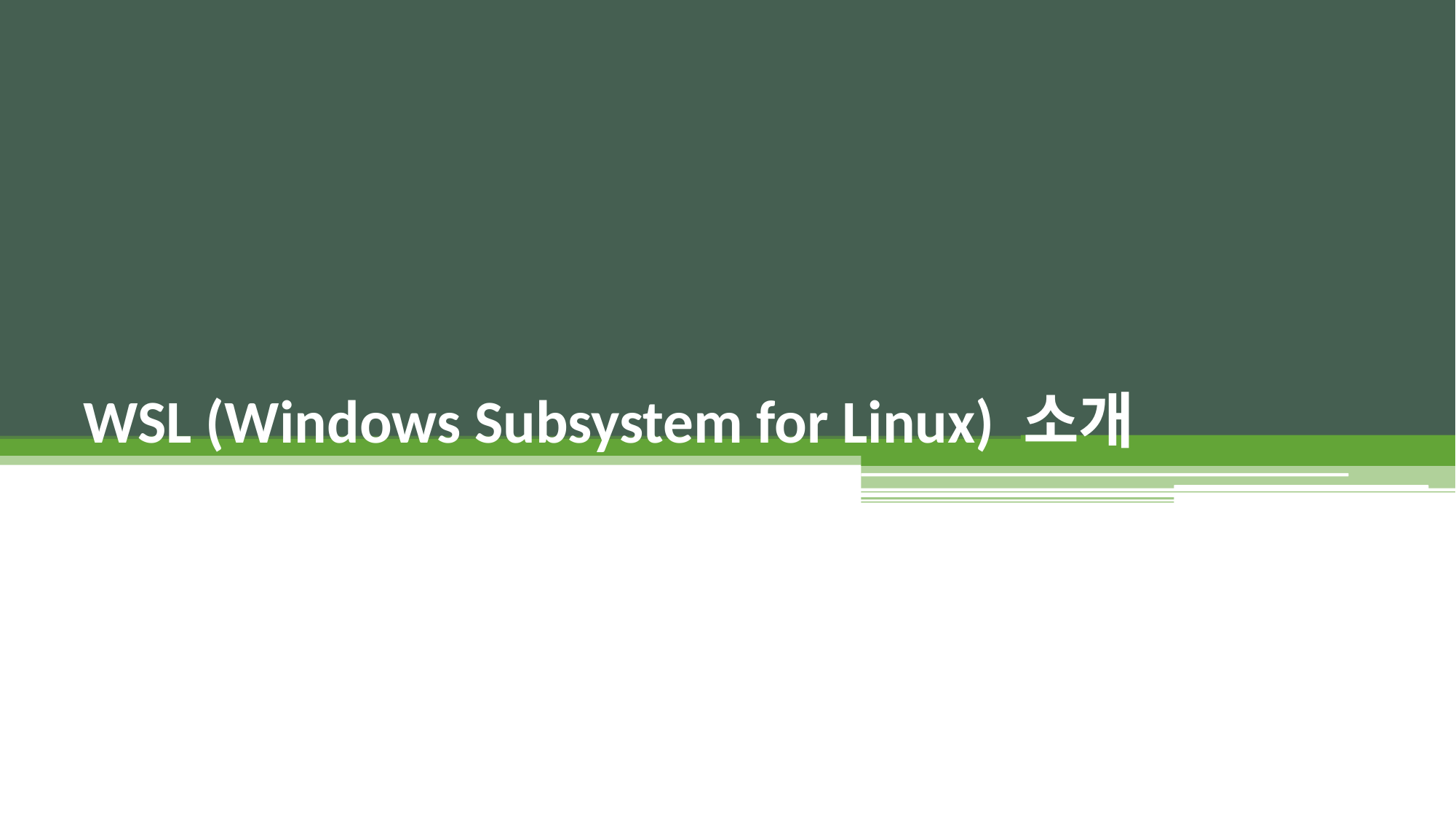

# WSL (Windows Subsystem for Linux) 소개